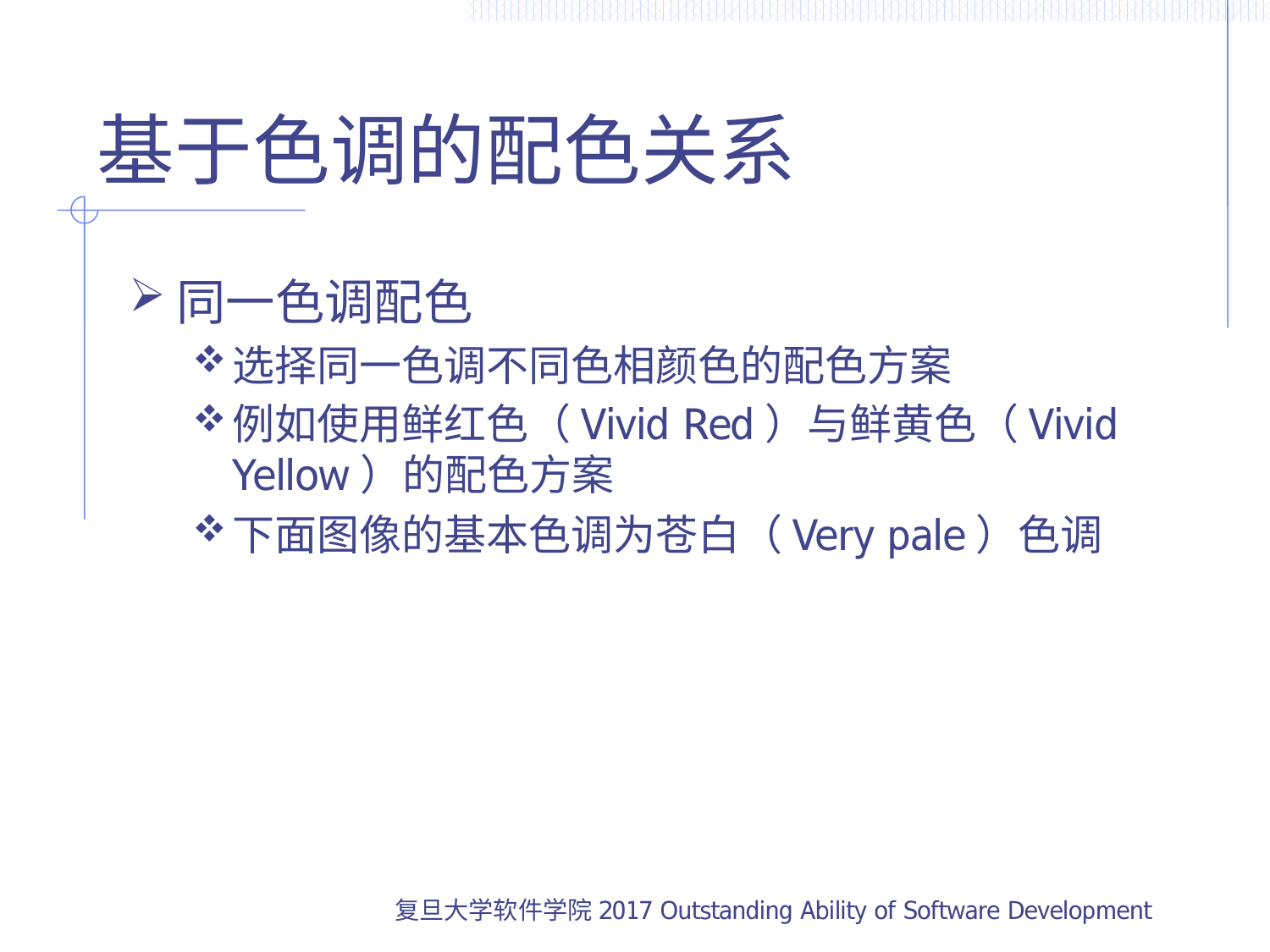

# 基于色调的配色关系
同一色调配色
选择同一色调不同色相颜色的配色方案
例如使用鲜红色（Vivid Red）与鲜黄色（Vivid Yellow）的配色方案
下面图像的基本色调为苍白（Very pale）色调